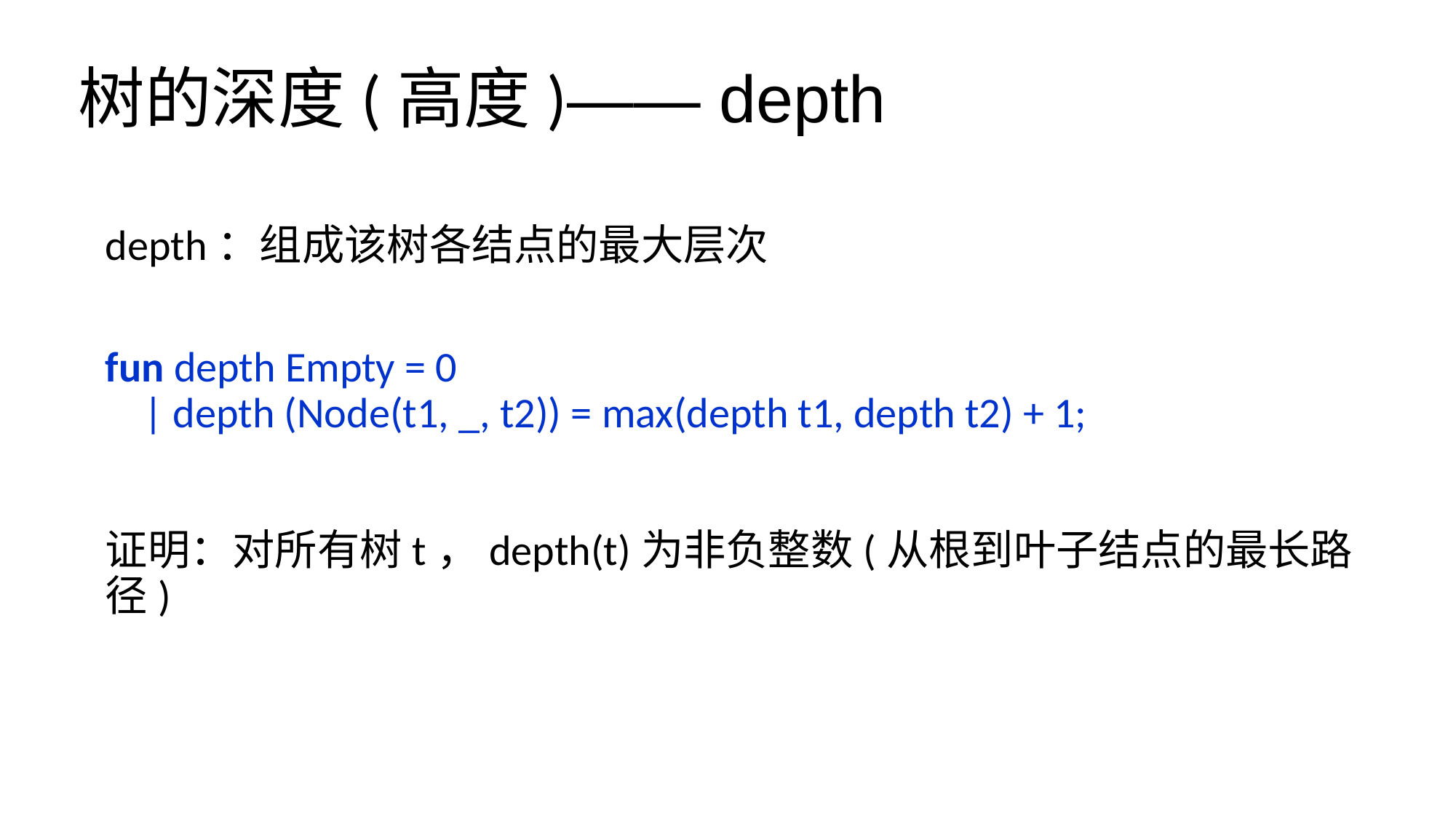

# 树的深度(高度)—— depth
depth：组成该树各结点的最大层次

fun depth Empty = 0
    | depth (Node(t1, _, t2)) = max(depth t1, depth t2) + 1;
证明：对所有树t，depth(t)为非负整数(从根到叶子结点的最长路径)